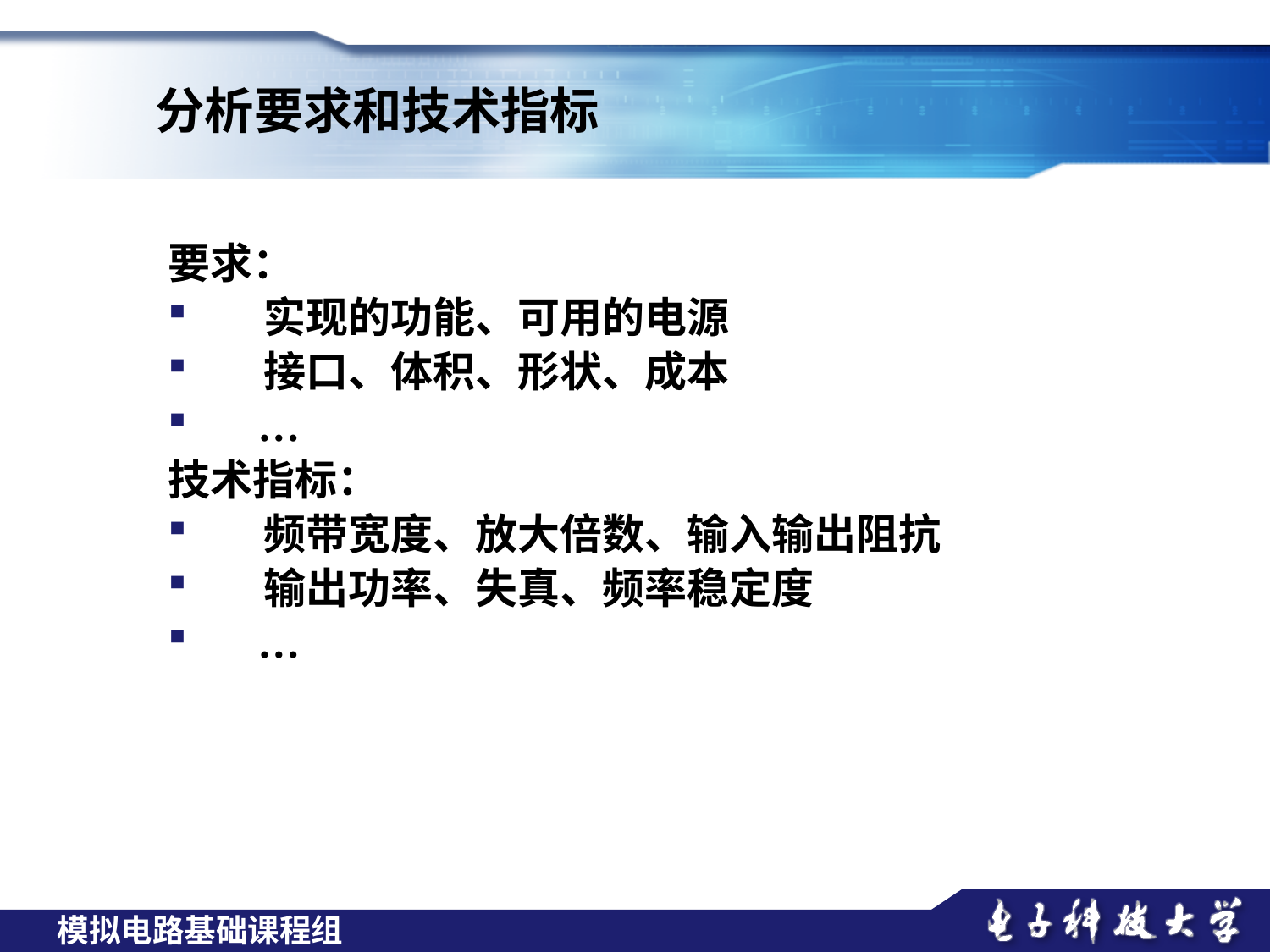

分析要求和技术指标
要求：
    实现的功能、可用的电源
    接口、体积、形状、成本
    …
技术指标：
    频带宽度、放大倍数、输入输出阻抗
    输出功率、失真、频率稳定度
    …